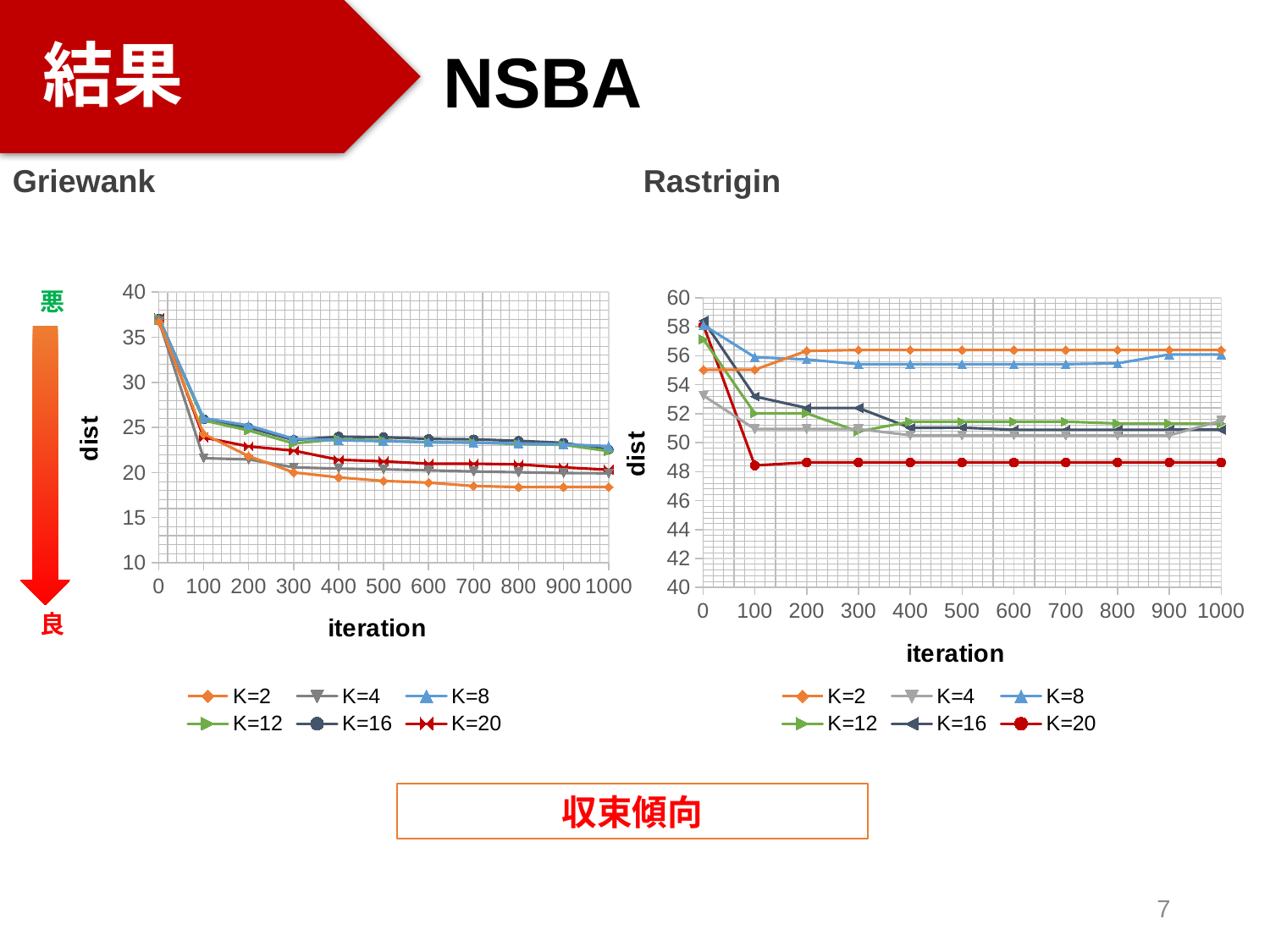

結果
# NSBA
Griewank
Rastrigin

### Chart

| Category | K=2 | K=4 | K=8 | K=12 | K=16 | K=20 |
|---|---|---|---|---|---|---|

### Chart

| Category | K=2 | K=4 | K=8 | K=12 | K=16 | K=20 |
|---|---|---|---|---|---|---|
悪

良
収束傾向
7